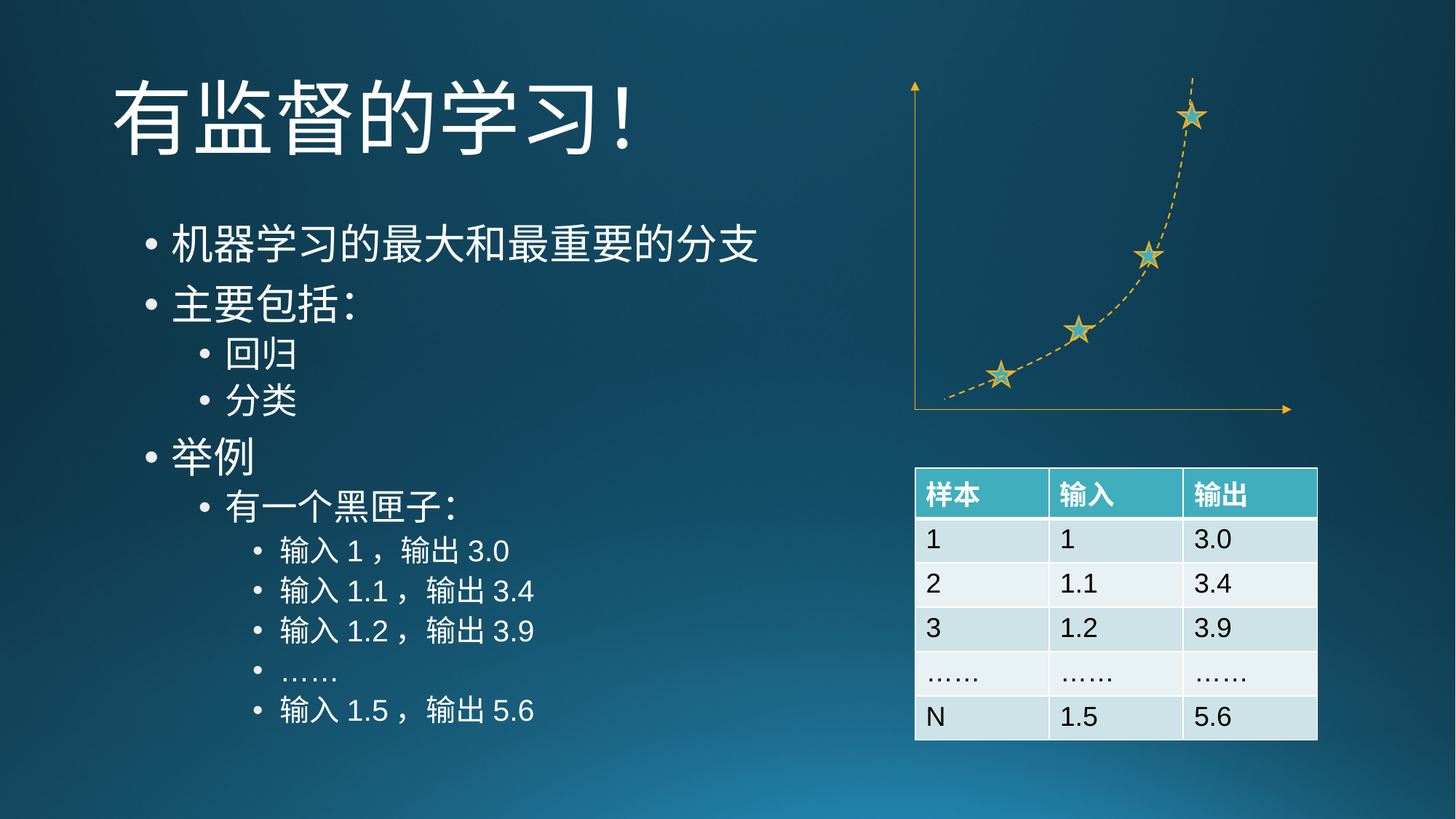

# 有监督的学习！

机器学习的最大和最重要的分支
主要包括：
回归
分类
举例
有一个黑匣子：
输入1，输出3.0
输入1.1，输出3.4
输入1.2，输出3.9
……
输入1.5，输出5.6
| 样本 | 输入 | 输出 |
| --- | --- | --- |
| 1 | 1 | 3.0 |
| 2 | 1.1 | 3.4 |
| 3 | 1.2 | 3.9 |
| …… | …… | …… |
| N | 1.5 | 5.6 |